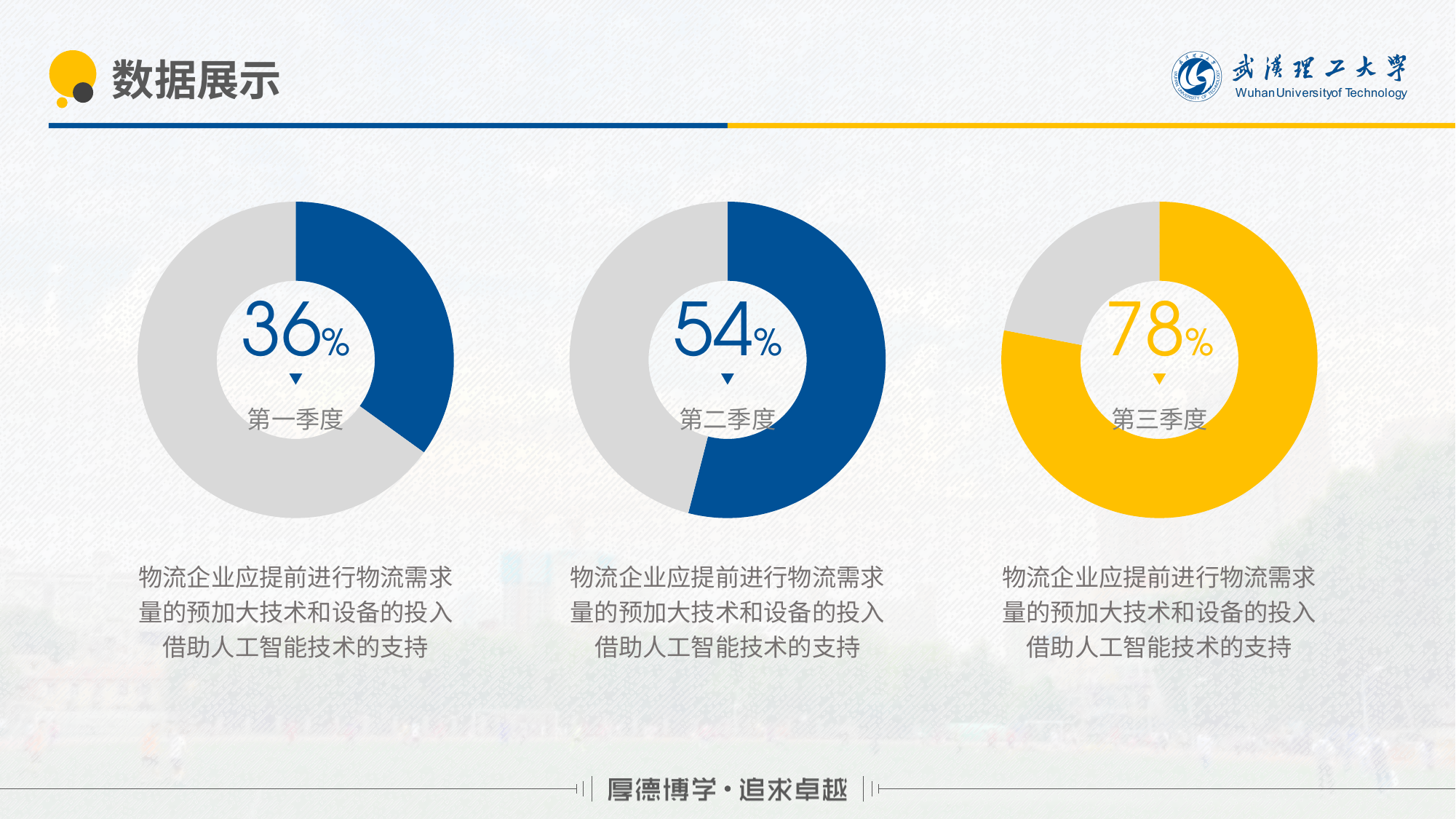

# 数据展示

### Chart

| Category | 销售额 |
|---|---|
| 实际数据 | 36.0 |
| 辅助数据 | 67.0 |

### Chart

| Category | 销售额 |
|---|---|
| 第一季度 | 54.0 |
| 第二季度 | 46.0 |

### Chart

| Category | 销售额 |
|---|---|
| 第一季度 | 78.0 |
| 第二季度 | 22.0 |
36%
54%
78%

第一季度
第二季度
第三季度
物流企业应提前进行物流需求量的预加大技术和设备的投入借助人工智能技术的支持
物流企业应提前进行物流需求量的预加大技术和设备的投入借助人工智能技术的支持
物流企业应提前进行物流需求量的预加大技术和设备的投入借助人工智能技术的支持